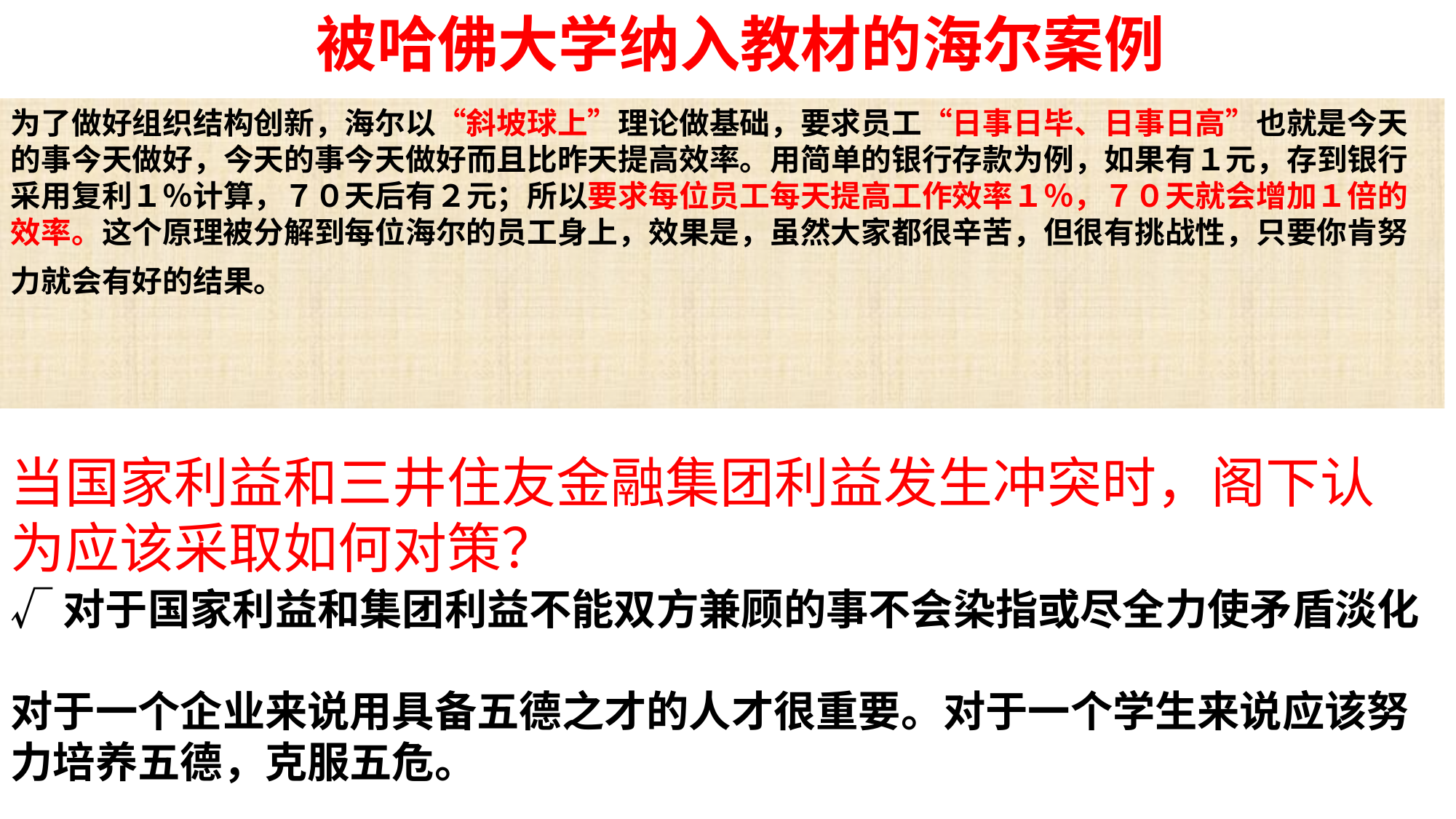

被哈佛大学纳入教材的海尔案例
为了做好组织结构创新，海尔以“斜坡球上”理论做基础，要求员工“日事日毕、日事日高”也就是今天的事今天做好，今天的事今天做好而且比昨天提高效率。用简单的银行存款为例，如果有１元，存到银行采用复利１％计算，７０天后有２元；所以要求每位员工每天提高工作效率１％，７０天就会增加１倍的效率。这个原理被分解到每位海尔的员工身上，效果是，虽然大家都很辛苦，但很有挑战性，只要你肯努力就会有好的结果。

当国家利益和三井住友金融集团利益发生冲突时，阁下认为应该采取如何对策？

√对于国家利益和集团利益不能双方兼顾的事不会染指或尽全力使矛盾淡化

对于一个企业来说用具备五德之才的人才很重要。对于一个学生来说应该努力培养五德，克服五危。